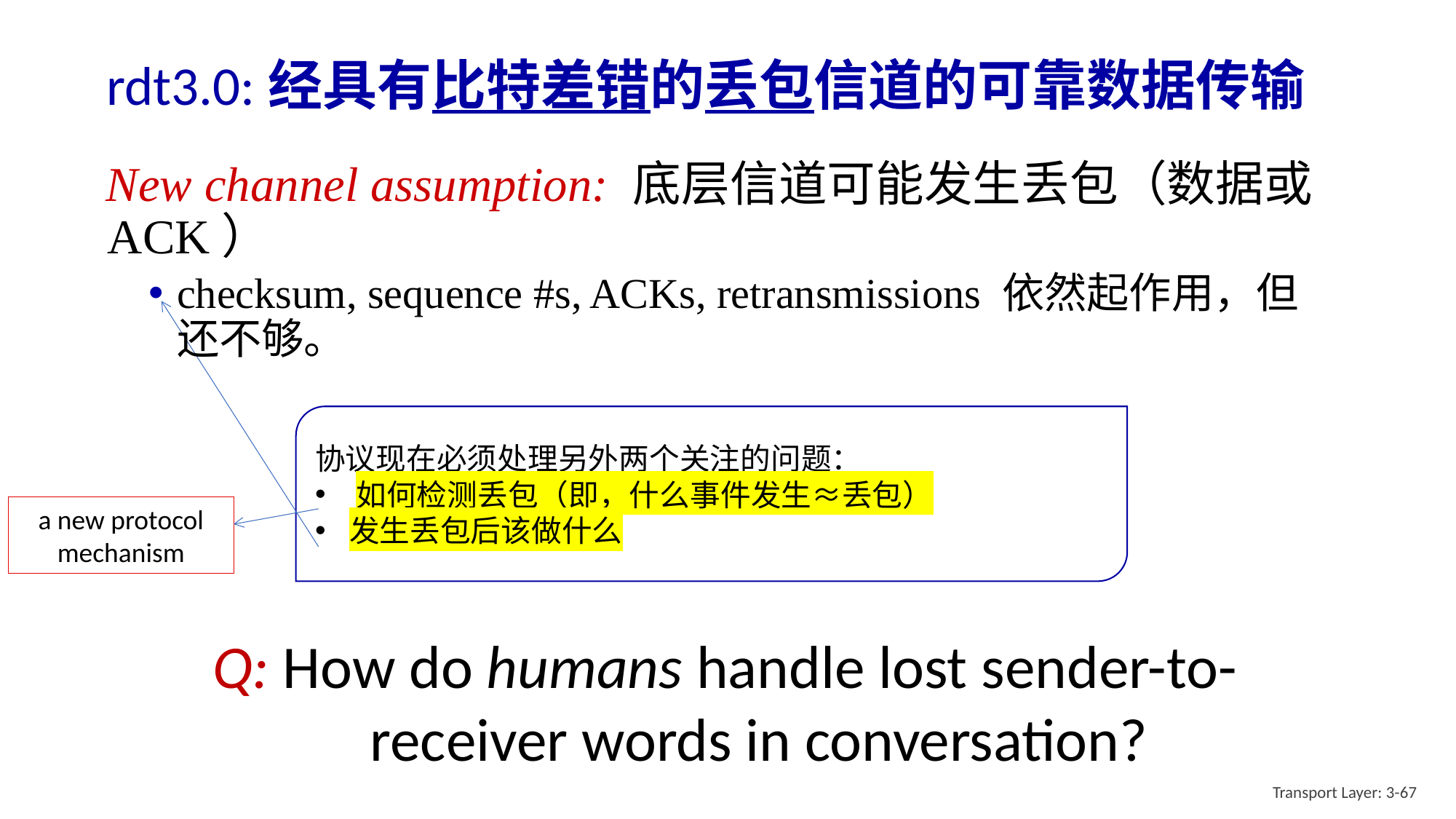

# rdt3.0:经具有比特差错的丢包信道的可靠数据传输
New channel assumption: 底层信道可能发生丢包（数据或ACK）
checksum, sequence #s, ACKs, retransmissions 依然起作用，但还不够。
协议现在必须处理另外两个关注的问题：
如何检测丢包（即，什么事件发生≈丢包）
发生丢包后该做什么
a new protocol mechanism
Q: How do humans handle lost sender-to-receiver words in conversation?
Transport Layer: 3-67